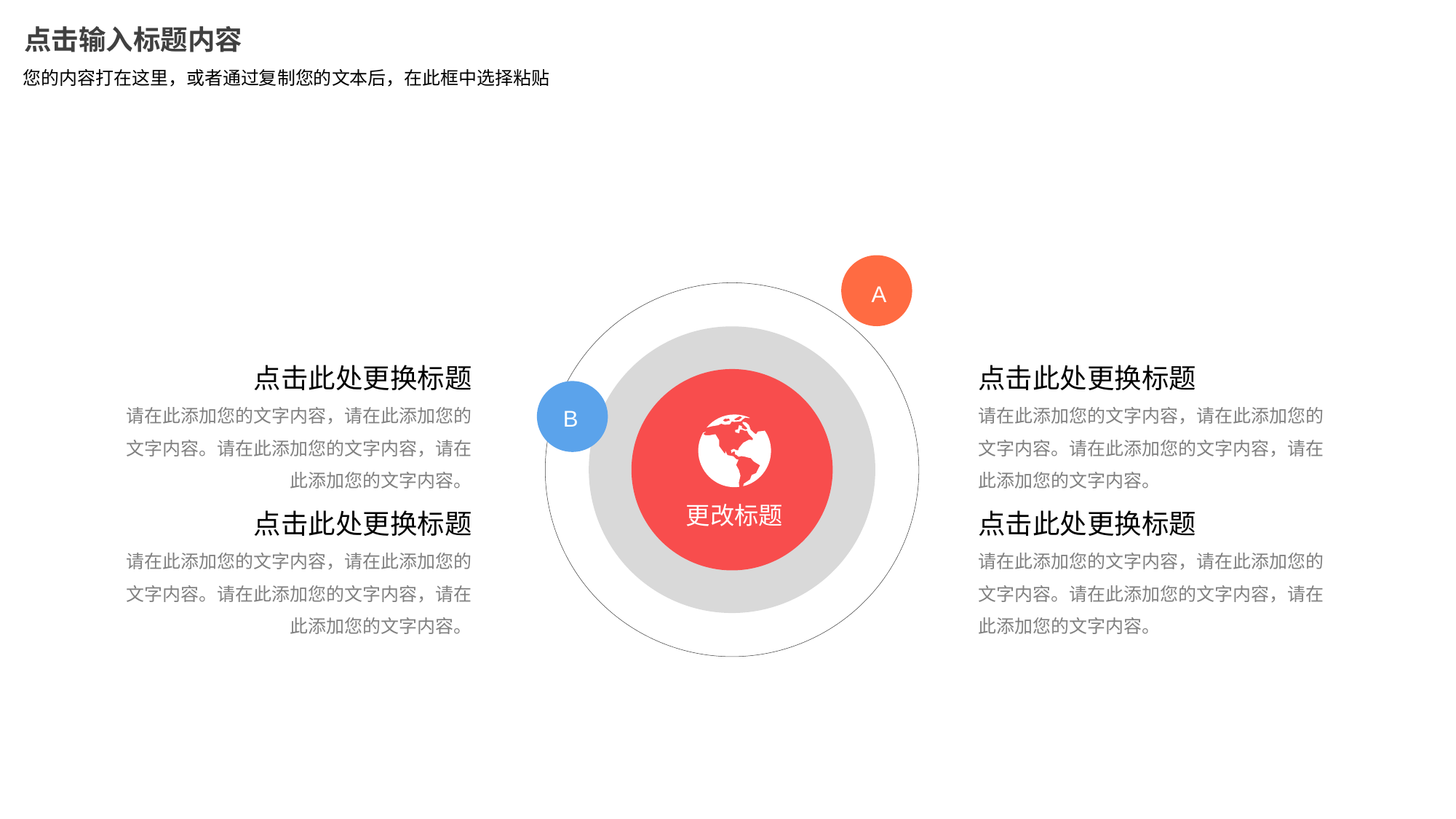

点击输入标题内容
您的内容打在这里，或者通过复制您的文本后，在此框中选择粘贴

A

更改标题

B
点击此处更换标题
请在此添加您的文字内容，请在此添加您的文字内容。请在此添加您的文字内容，请在此添加您的文字内容。
点击此处更换标题
请在此添加您的文字内容，请在此添加您的文字内容。请在此添加您的文字内容，请在此添加您的文字内容。
点击此处更换标题
请在此添加您的文字内容，请在此添加您的文字内容。请在此添加您的文字内容，请在此添加您的文字内容。
点击此处更换标题
请在此添加您的文字内容，请在此添加您的文字内容。请在此添加您的文字内容，请在此添加您的文字内容。